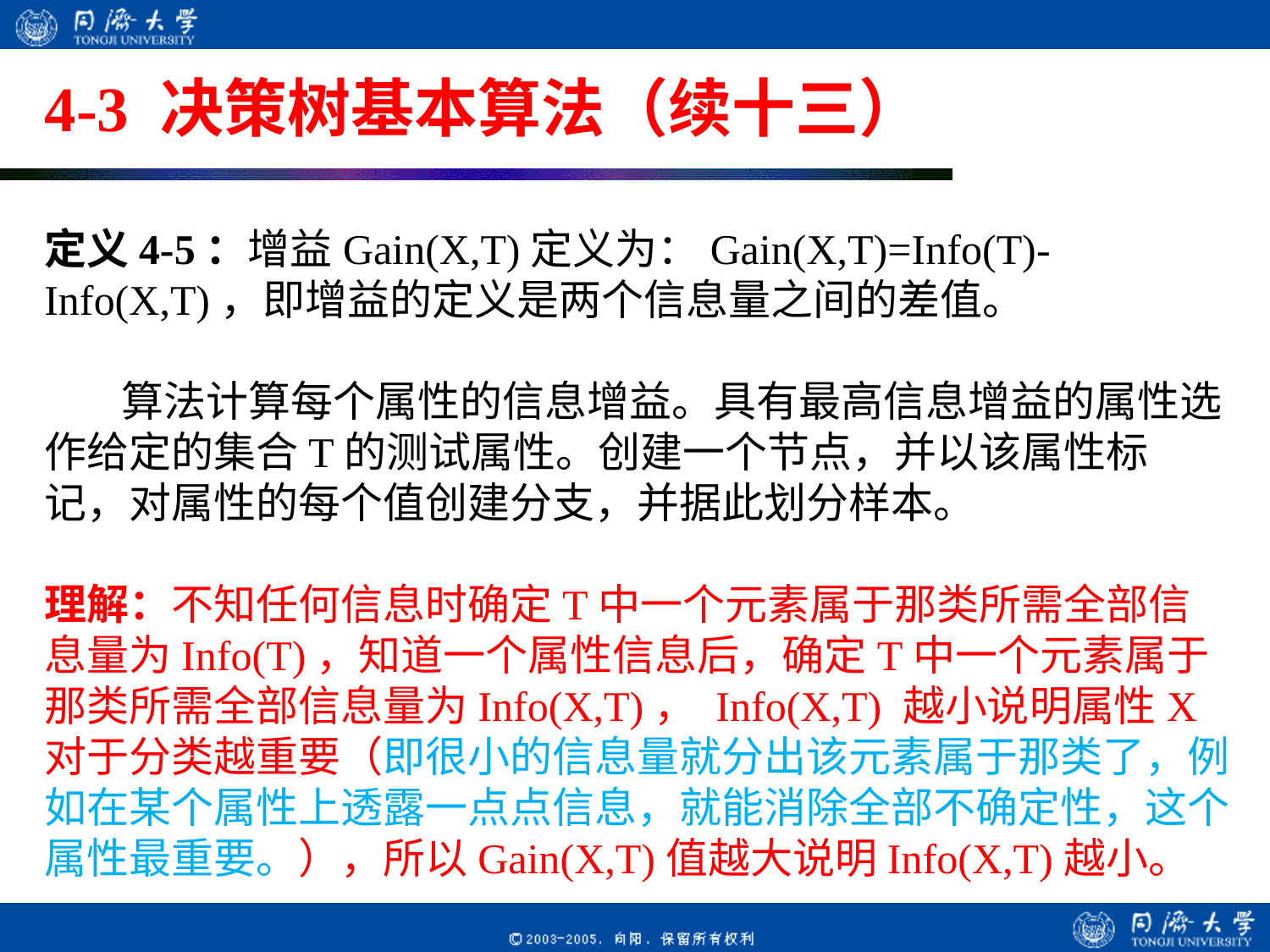

# 4-3 决策树基本算法（续十三）
定义4-5：增益Gain(X,T)定义为：Gain(X,T)=Info(T)-Info(X,T)，即增益的定义是两个信息量之间的差值。

       算法计算每个属性的信息增益。具有最高信息增益的属性选作给定的集合T的测试属性。创建一个节点，并以该属性标记，对属性的每个值创建分支，并据此划分样本。

理解：不知任何信息时确定T中一个元素属于那类所需全部信息量为Info(T)，知道一个属性信息后，确定T中一个元素属于那类所需全部信息量为Info(X,T)， Info(X,T) 越小说明属性X对于分类越重要（即很小的信息量就分出该元素属于那类了，例如在某个属性上透露一点点信息，就能消除全部不确定性，这个属性最重要。），所以Gain(X,T)值越大说明Info(X,T)越小。